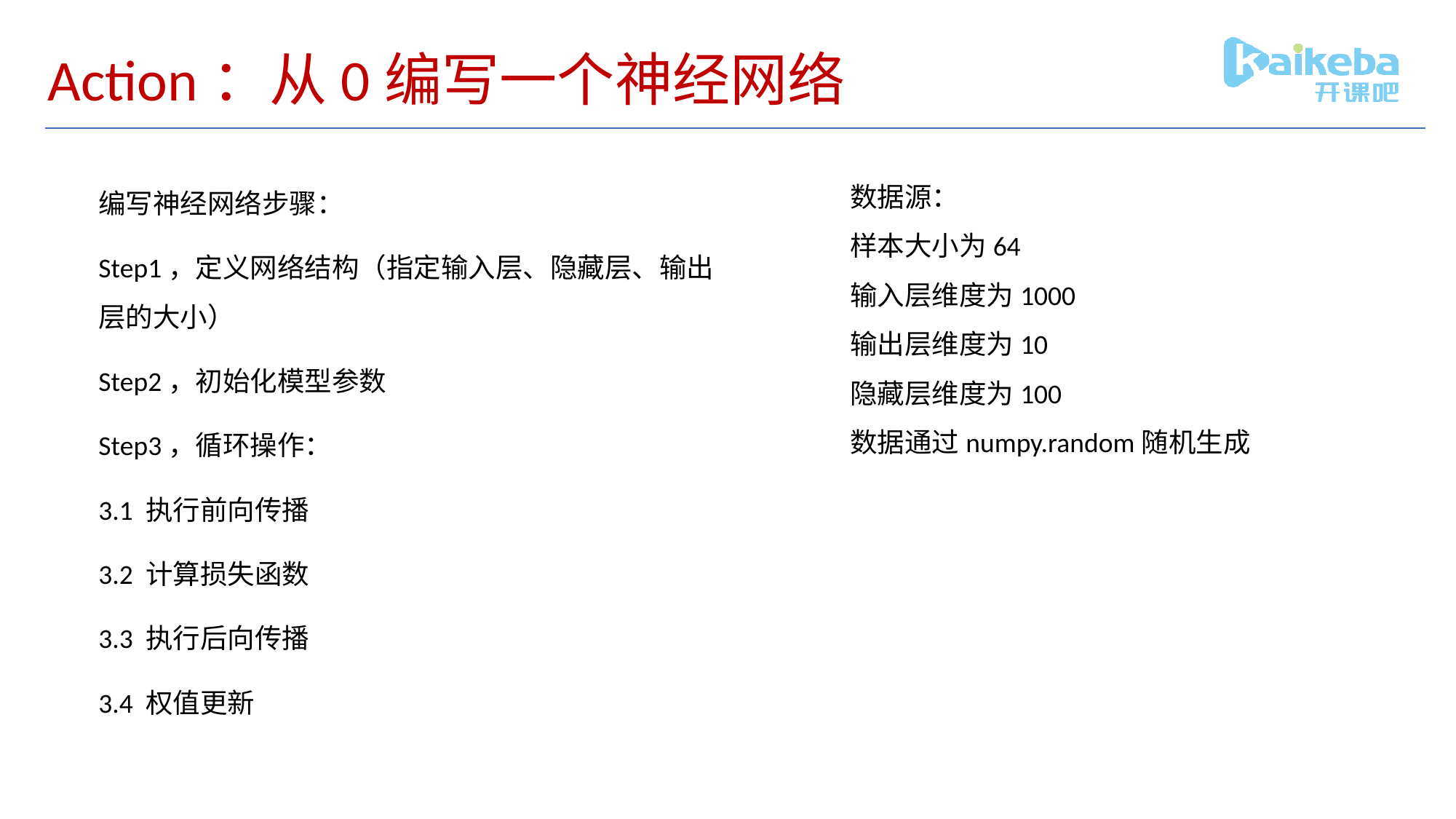

# Action：从0编写一个神经网络
数据源：
样本大小为64
输入层维度为1000
输出层维度为10
隐藏层维度为100
数据通过numpy.random随机生成

编写神经网络步骤：
Step1，定义网络结构（指定输入层、隐藏层、输出层的大小）
Step2，初始化模型参数
Step3，循环操作：
3.1 执行前向传播
3.2 计算损失函数
3.3 执行后向传播
3.4 权值更新